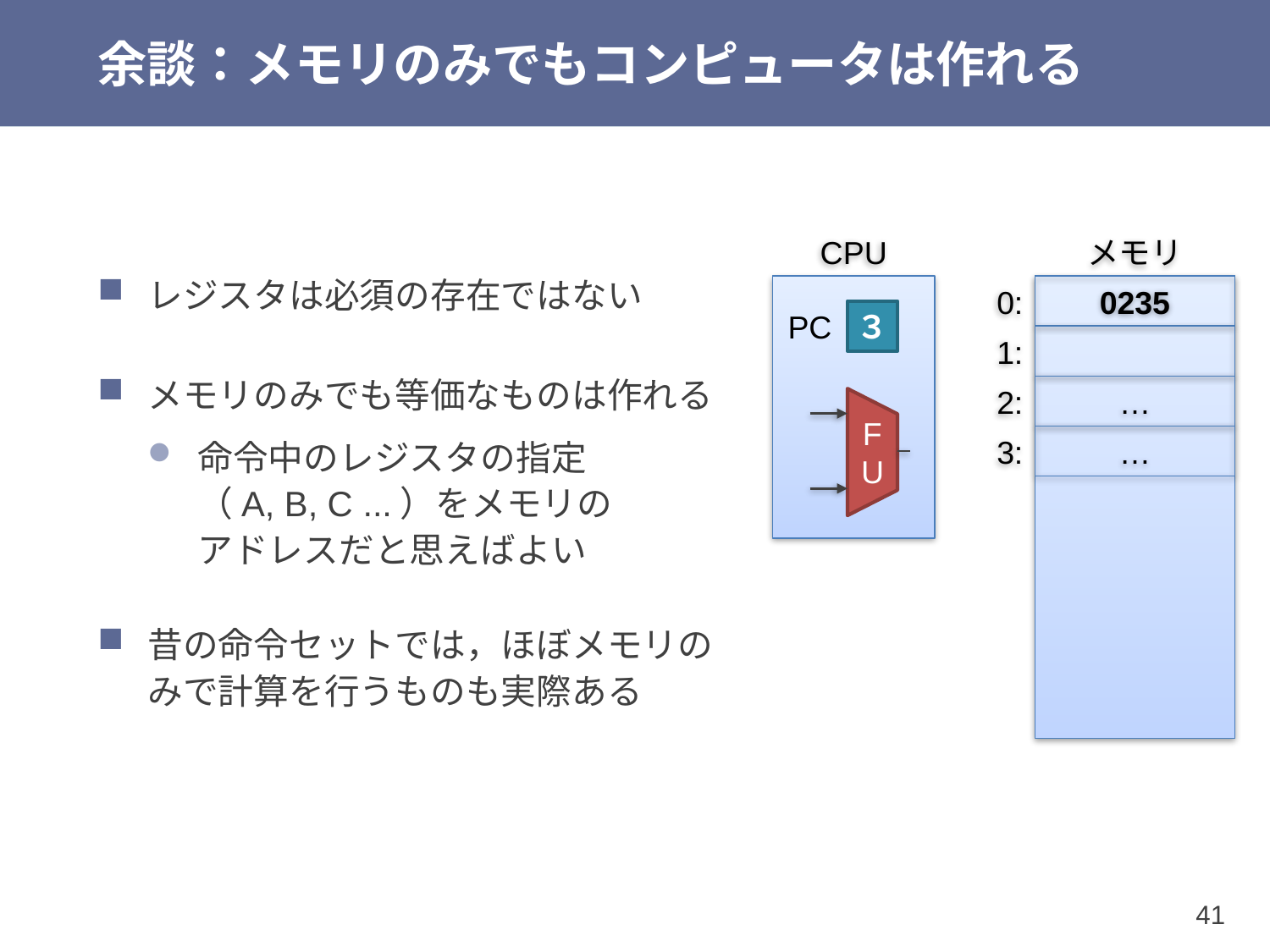

# 余談：メモリのみでもコンピュータは作れる
レジスタは必須の存在ではない
メモリのみでも等価なものは作れる
命令中のレジスタの指定
（A, B, C ...）をメモリの
アドレスだと思えばよい
昔の命令セットでは，ほぼメモリのみで計算を行うものも実際ある
CPU
メモリ

0:
0235

PC
３
1:

2:
…
3:
…
FU